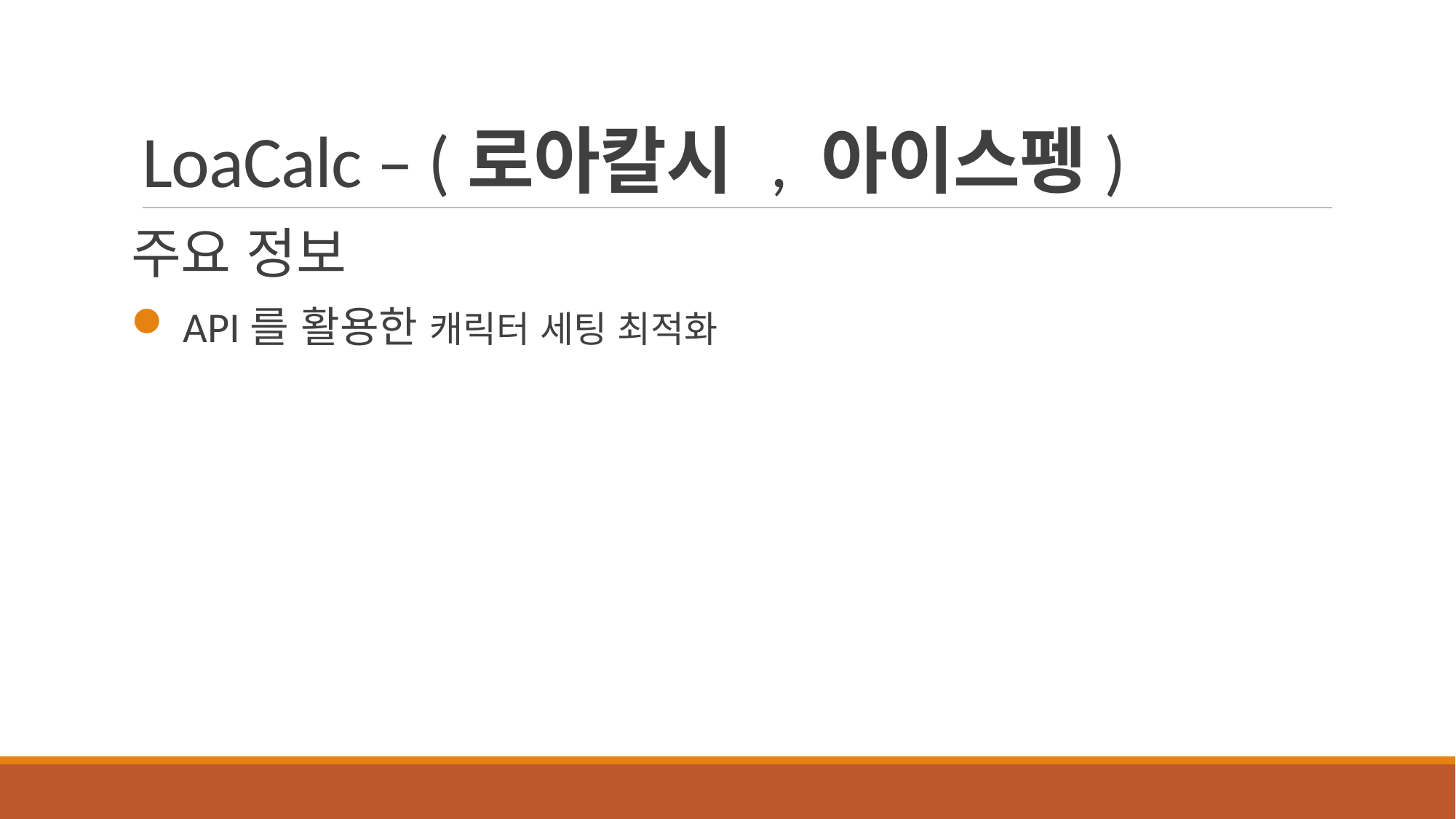

# LoaCalc – (로아칼시 , 아이스펭)
주요 정보
 API를 활용한 캐릭터 세팅 최적화